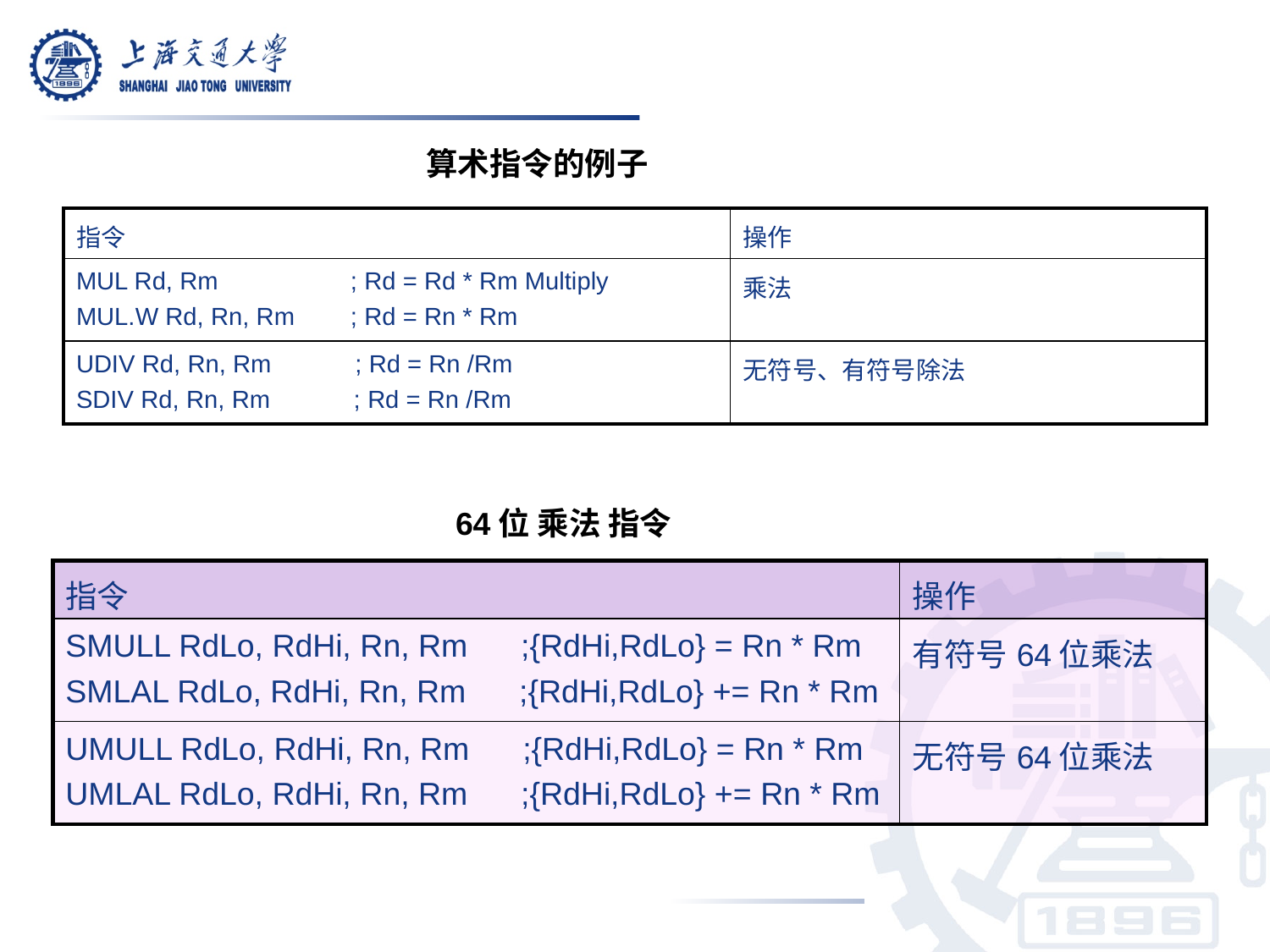

算术指令的例子
| 指令 | 操作 |
| --- | --- |
| MUL Rd, Rm ; Rd = Rd \* Rm Multiply MUL.W Rd, Rn, Rm ; Rd = Rn \* Rm | 乘法 |
| UDIV Rd, Rn, Rm ; Rd = Rn /Rm SDIV Rd, Rn, Rm ; Rd = Rn /Rm | 无符号、有符号除法 |
64位 乘法 指令
| 指令 | 操作 |
| --- | --- |
| SMULL RdLo, RdHi, Rn, Rm ;{RdHi,RdLo} = Rn \* Rm SMLAL RdLo, RdHi, Rn, Rm ;{RdHi,RdLo} += Rn \* Rm | 有符号64位乘法 |
| UMULL RdLo, RdHi, Rn, Rm ;{RdHi,RdLo} = Rn \* Rm UMLAL RdLo, RdHi, Rn, Rm ;{RdHi,RdLo} += Rn \* Rm | 无符号64位乘法 |